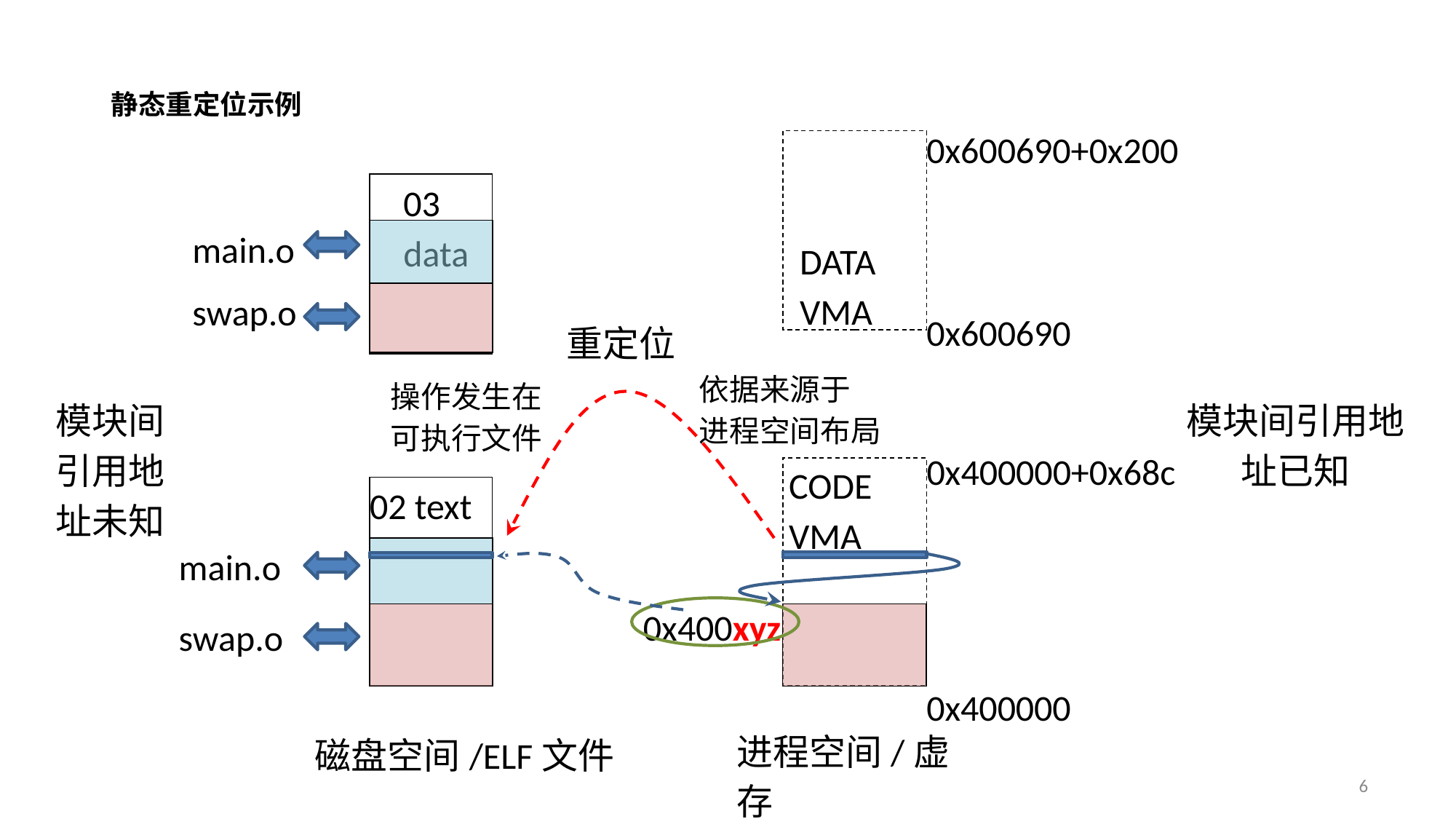

静态重定位示例
0x600690+0x200

03 data

main.o

DATA  VMA

swap.o

0x600690

重定位
依据来源于
进程空间布局
操作发生在
可执行文件
模块间引用地址未知
模块间引用地址已知

0x400000+0x68c

CODE  VMA

02 text

main.o

0x400xyz

swap.o

0x400000

进程空间/虚存
磁盘空间/ELF文件
6